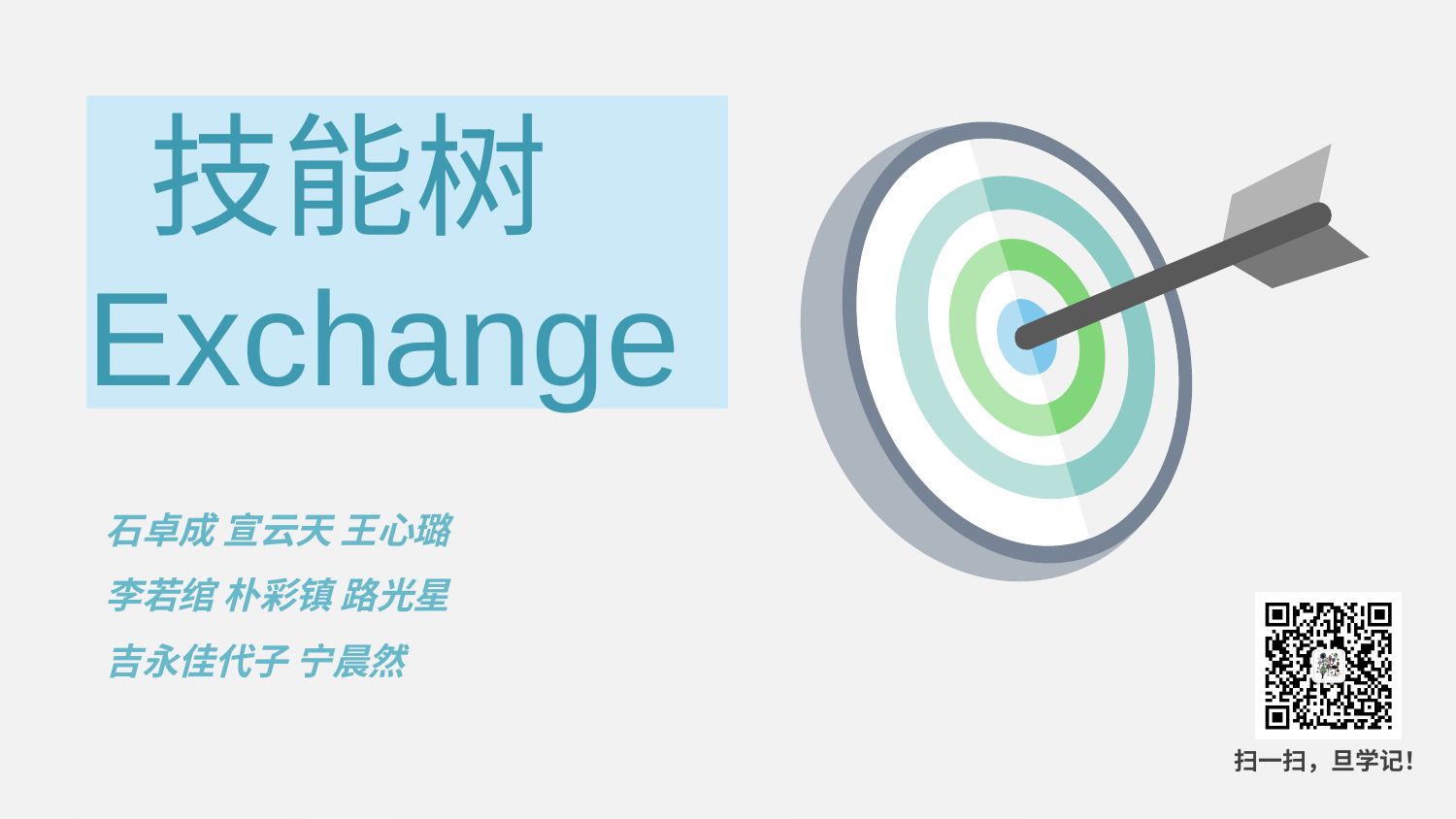

技能树
Exchange

石卓成 宣云天 王心璐
李若绾 朴彩镇 路光星
吉永佳代子 宁晨然